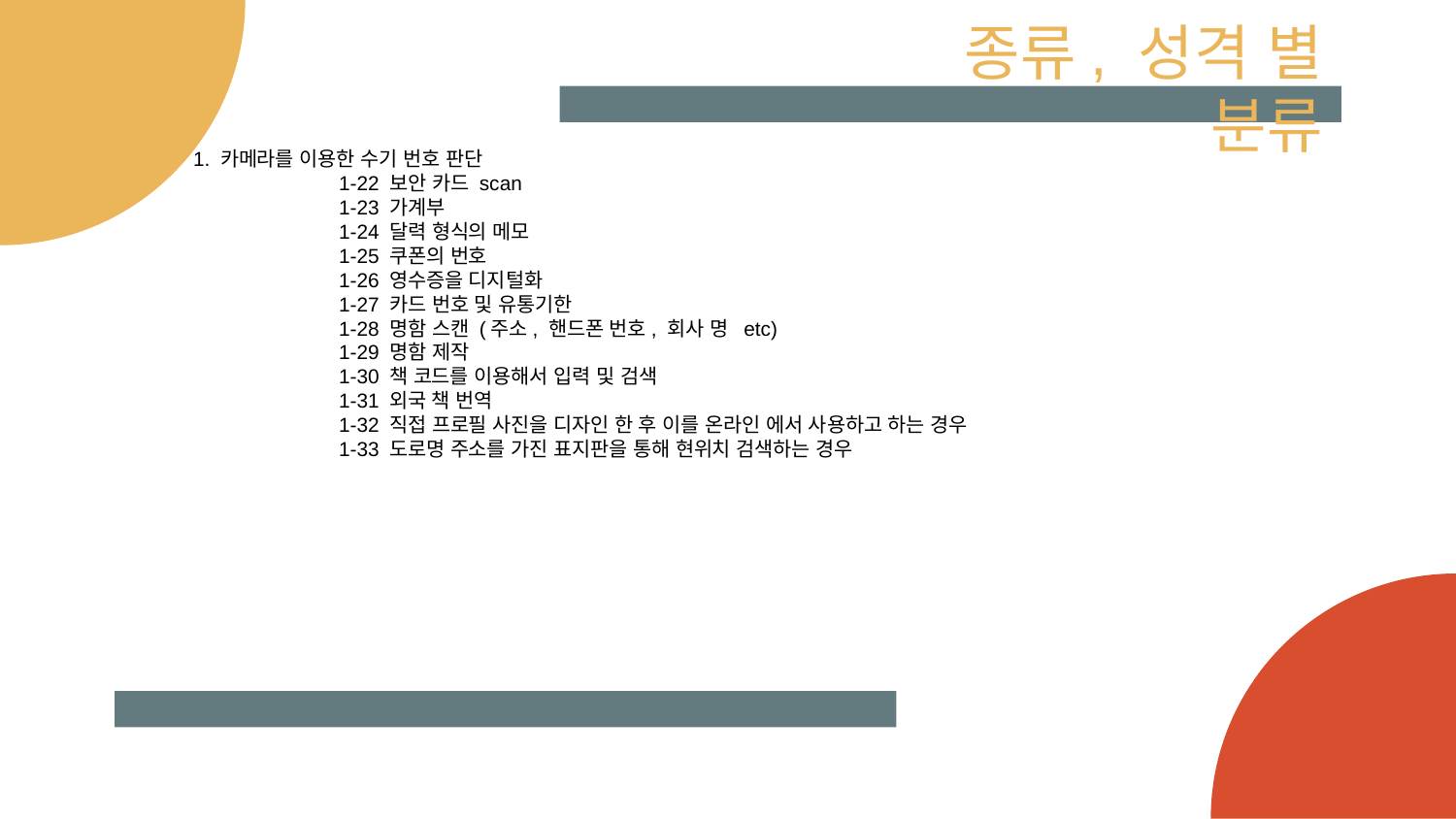

# 종류, 성격 별 분류
1. 카메라를 이용한 수기 번호 판단
	1-22 보안 카드 scan
	1-23 가계부
	1-24 달력 형식의 메모
	1-25 쿠폰의 번호
	1-26 영수증을 디지털화
	1-27 카드 번호 및 유통기한
	1-28 명함 스캔 (주소, 핸드폰 번호, 회사 명  etc)
	1-29 명함 제작
	1-30 책 코드를 이용해서 입력 및 검색
	1-31 외국 책 번역
	1-32 직접 프로필 사진을 디자인 한 후 이를 온라인 에서 사용하고 하는 경우
	1-33 도로명 주소를 가진 표지판을 통해 현위치 검색하는 경우